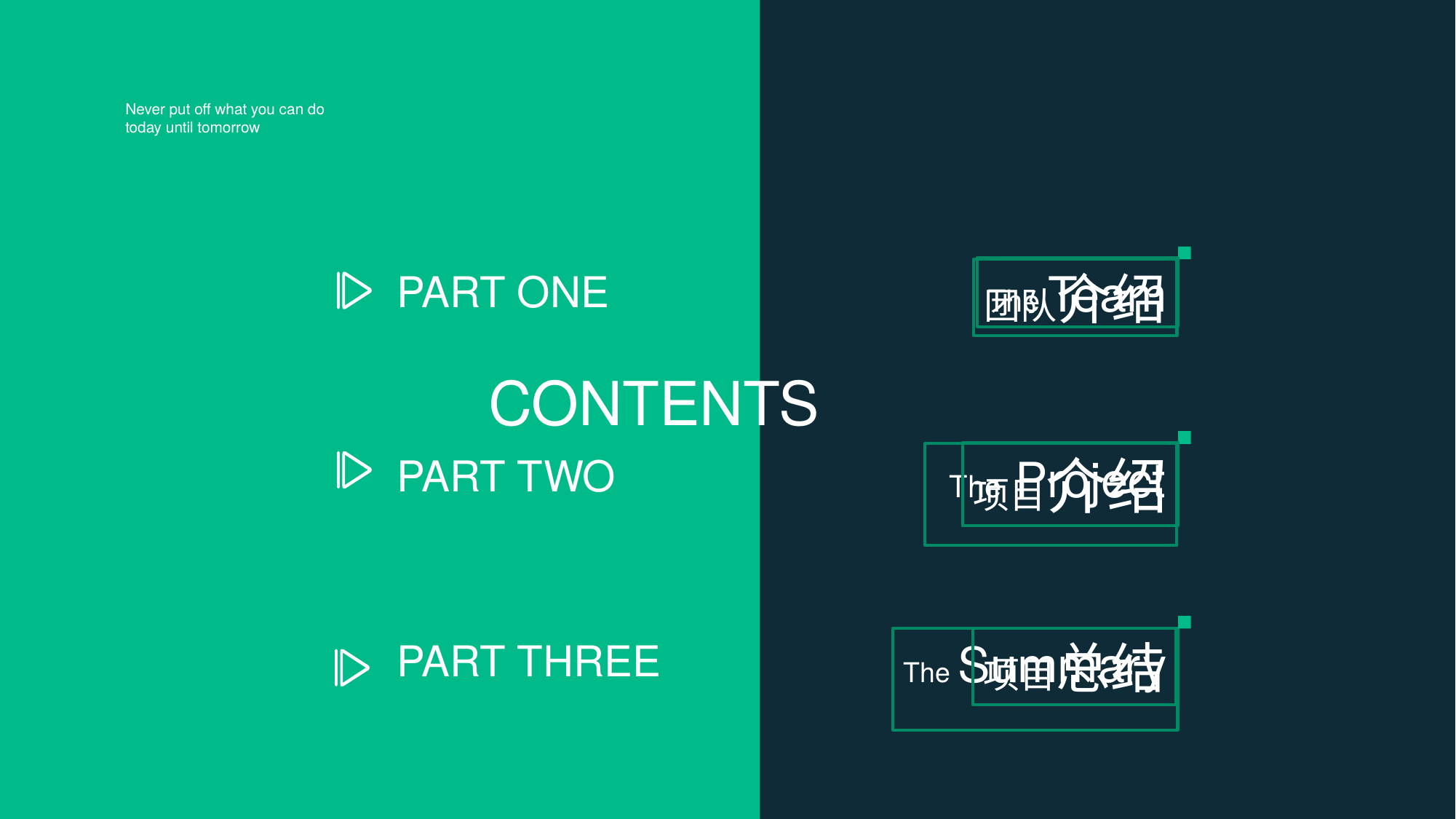

Never put off what you can do today until tomorrow

The Team
PART ONE

团队介绍
CONTENTS

项目介绍
 The Project

PART TWO

The Summary
项目总结
PART THREE